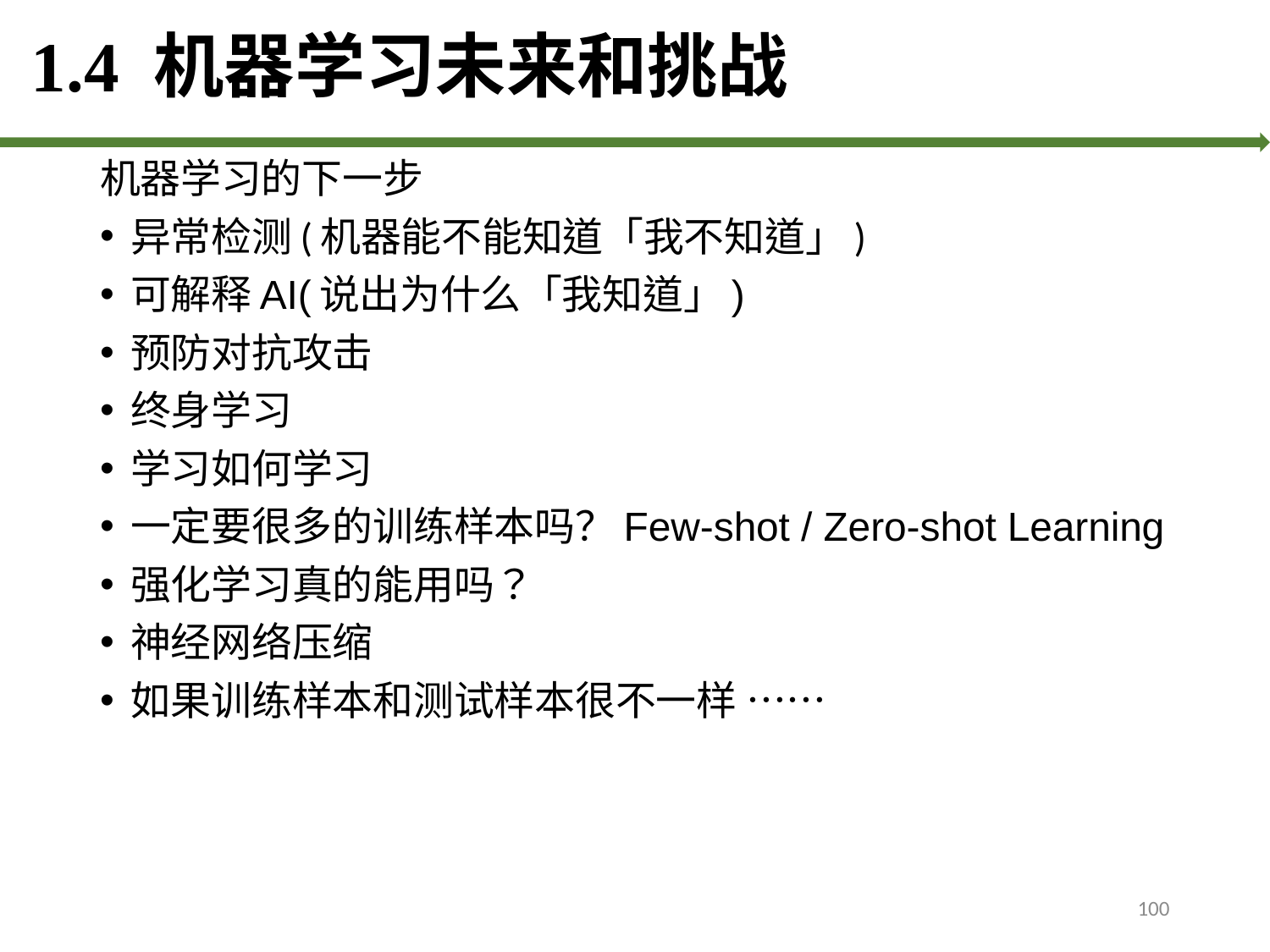

# 1.4 机器学习未来和挑战

机器学习的下一步
异常检测(机器能不能知道「我不知道」)
可解释AI(说出为什么「我知道」)
预防对抗攻击
终身学习
学习如何学习
一定要很多的训练样本吗？Few-shot / Zero-shot Learning
强化学习真的能用吗？
神经网络压缩
如果训练样本和测试样本很不一样 ……

100